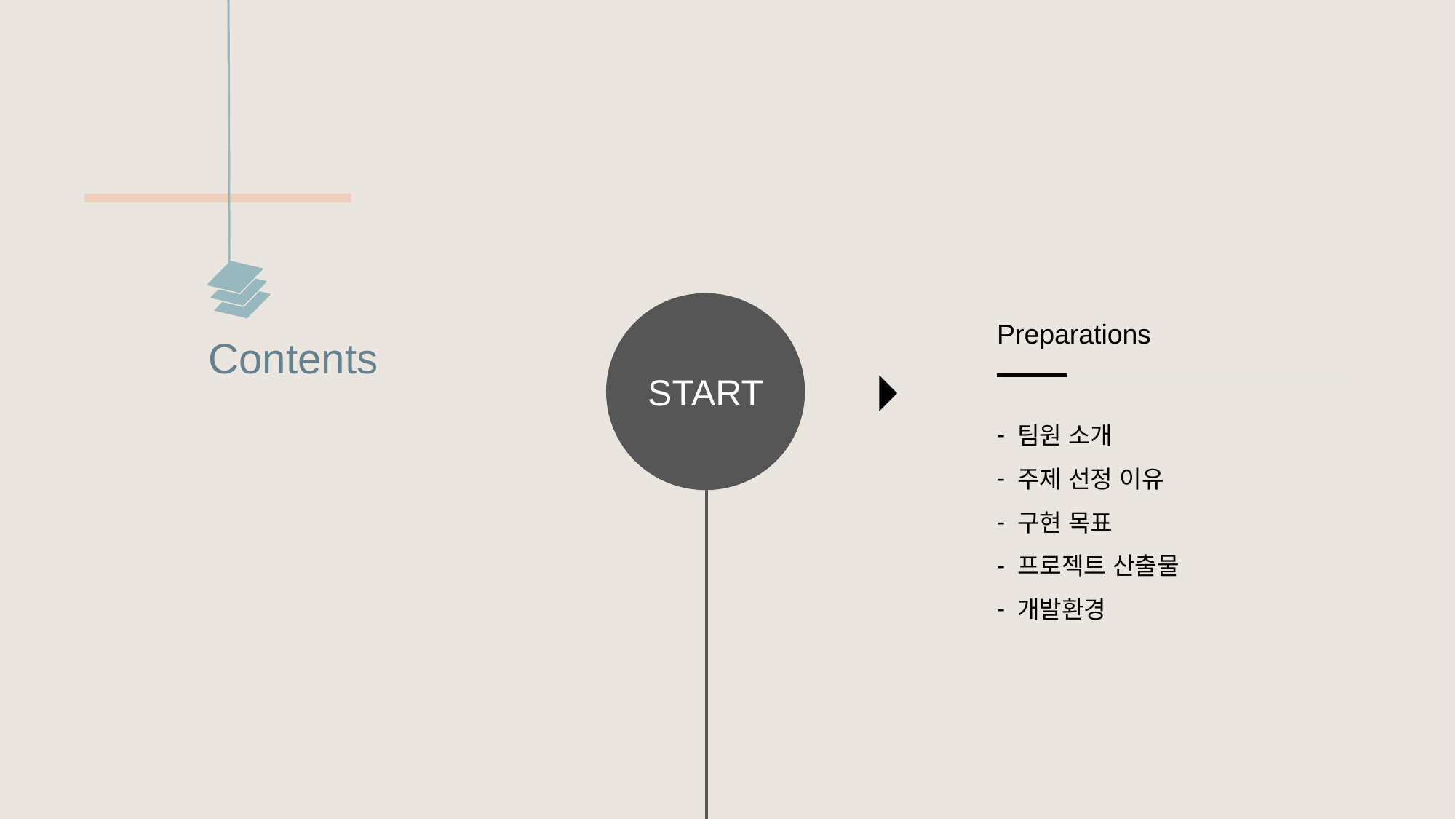

START
Preparations
팀원 소개
주제 선정 이유
구현 목표
프로젝트 산출물
개발환경
Contents